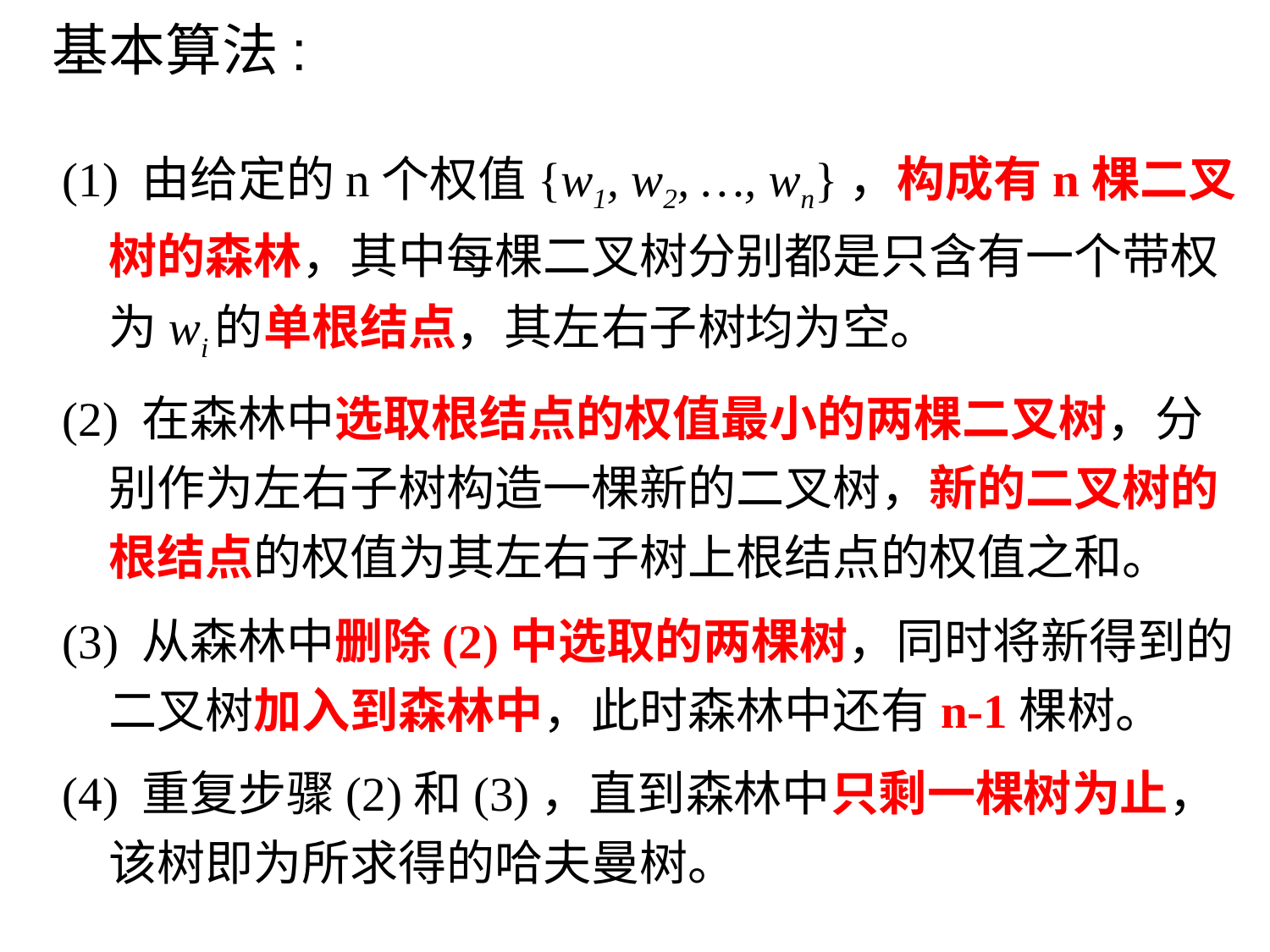

# 基本算法:
(1) 由给定的n个权值{w1, w2, …, wn}，构成有n棵二叉树的森林，其中每棵二叉树分别都是只含有一个带权为wi的单根结点，其左右子树均为空。
(2) 在森林中选取根结点的权值最小的两棵二叉树，分别作为左右子树构造一棵新的二叉树，新的二叉树的根结点的权值为其左右子树上根结点的权值之和。
(3) 从森林中删除(2)中选取的两棵树，同时将新得到的二叉树加入到森林中，此时森林中还有n-1棵树。
(4) 重复步骤(2)和(3)，直到森林中只剩一棵树为止，该树即为所求得的哈夫曼树。